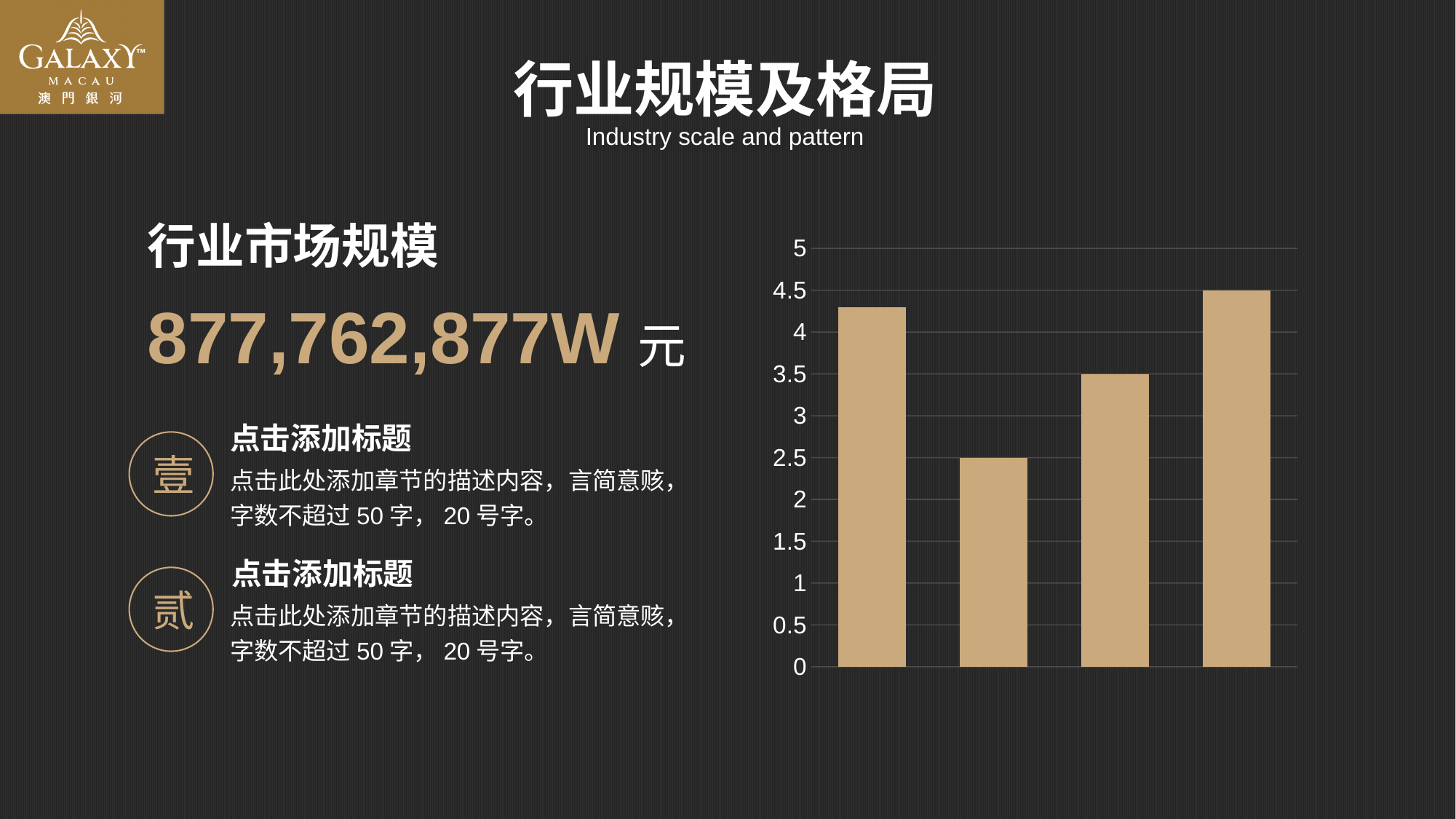

行业规模及格局
Industry scale and pattern
行业市场规模
877,762,877W元

### Chart

| Category | Series 1 |
|---|---|
| Category 1 | 4.3 |
| Category 2 | 2.5 |
| Category 3 | 3.5 |
| Category 4 | 4.5 |
点击添加标题
壹
点击此处添加章节的描述内容，言简意赅，字数不超过50字，20号字。
点击添加标题
贰
点击此处添加章节的描述内容，言简意赅，字数不超过50字，20号字。